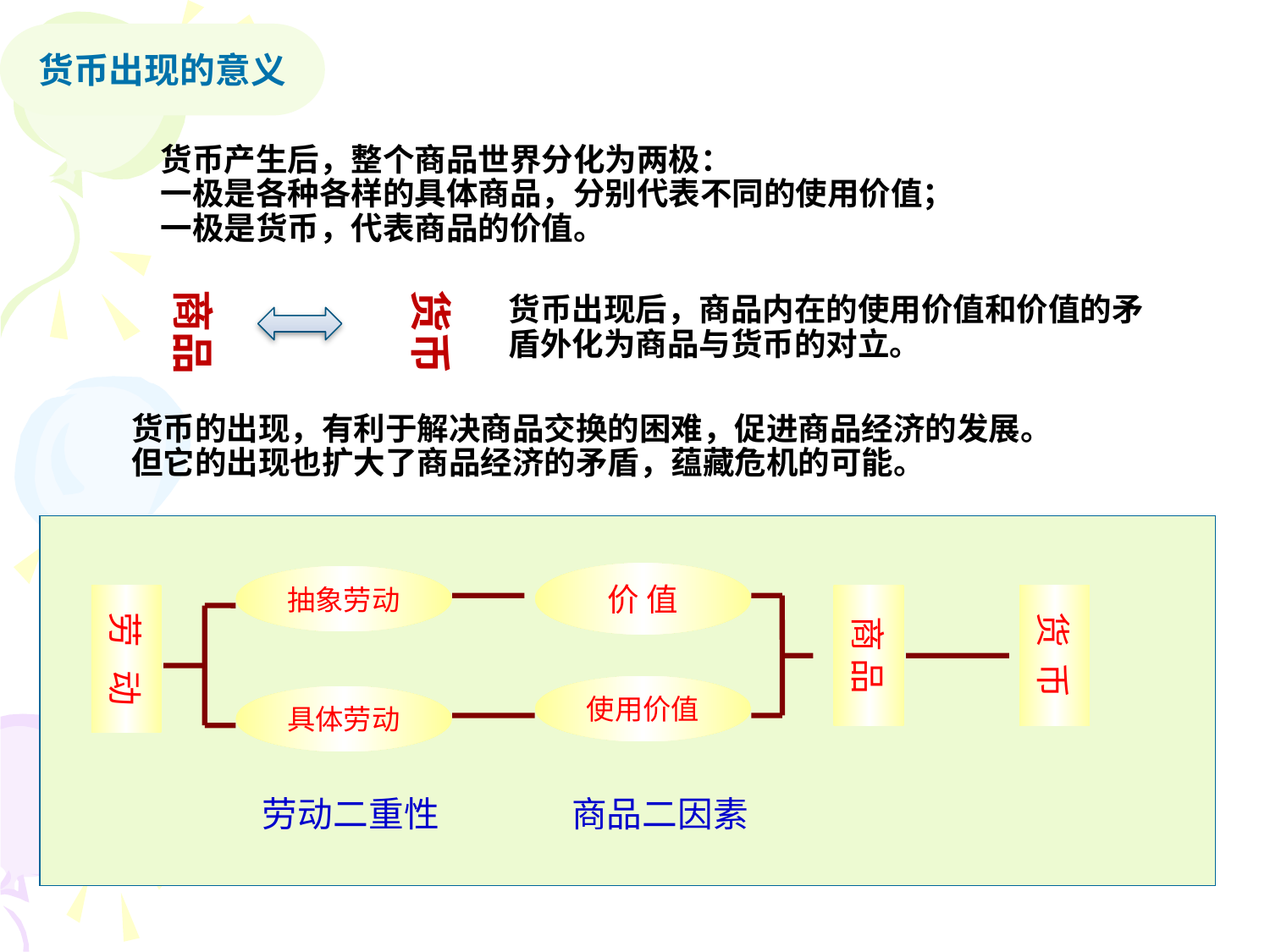

货币出现的意义
货币产生后，整个商品世界分化为两极：
一极是各种各样的具体商品，分别代表不同的使用价值；一极是货币，代表商品的价值。
商品
货币
货币出现后，商品内在的使用价值和价值的矛盾外化为商品与货币的对立。

货币的出现，有利于解决商品交换的困难，促进商品经济的发展。
但它的出现也扩大了商品经济的矛盾，蕴藏危机的可能。

价 值
抽象劳动
劳   动
商 品
货  币

使用价值
具体劳动

劳动二重性
商品二因素